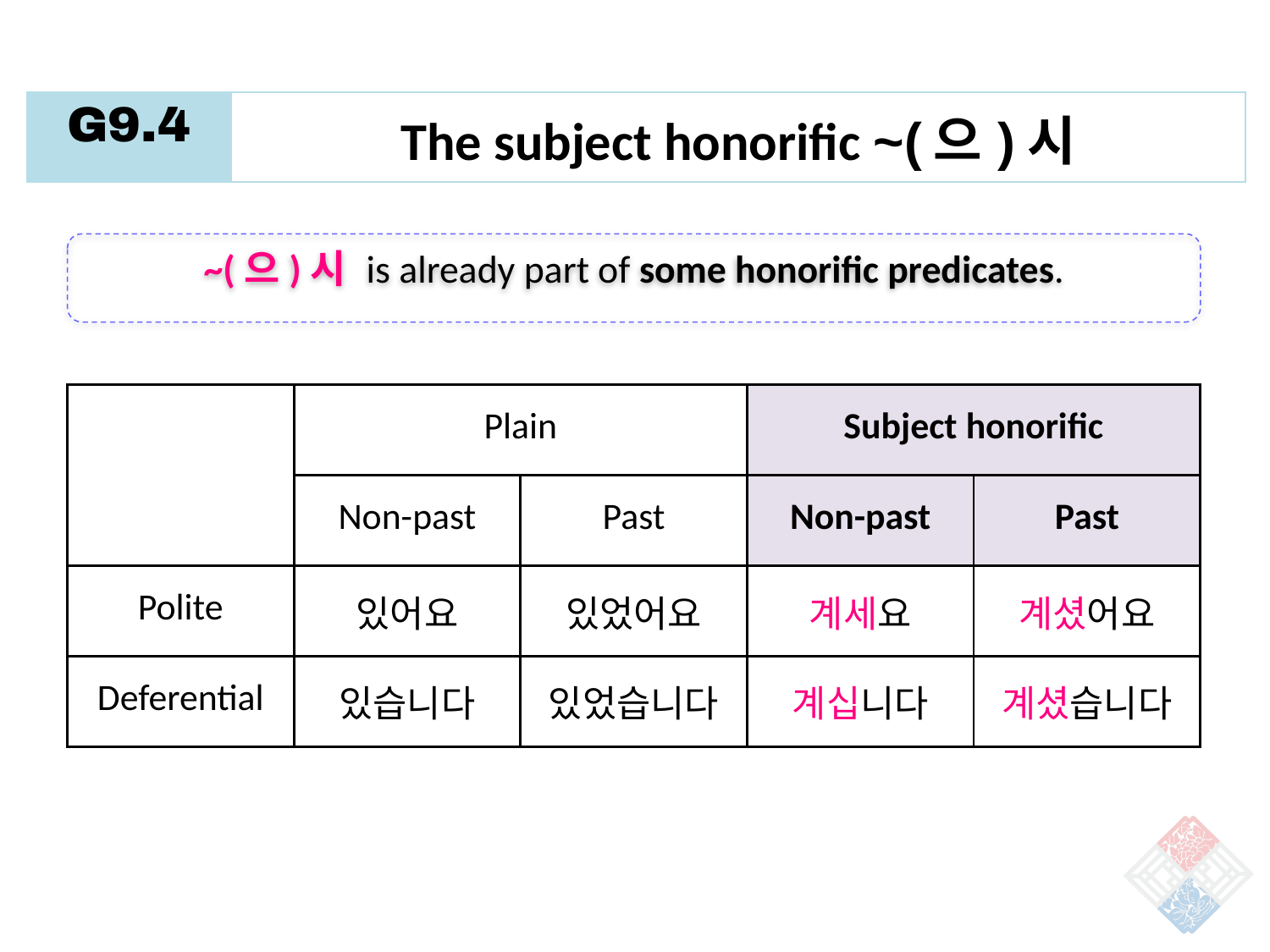

| G9.4 | The subject honorific ~(으)시 |
| --- | --- |
~(으)시 is already part of some honorific predicates.
|  | Plain |  | Subject honorific |  |
| --- | --- | --- | --- | --- |
|  | Non-past | Past | Non-past | Past |
| Polite | 있어요 | 있었어요 | 계세요 | 계셨어요 |
| Deferential | 있습니다 | 있었습니다 | 계십니다 | 계셨습니다 |